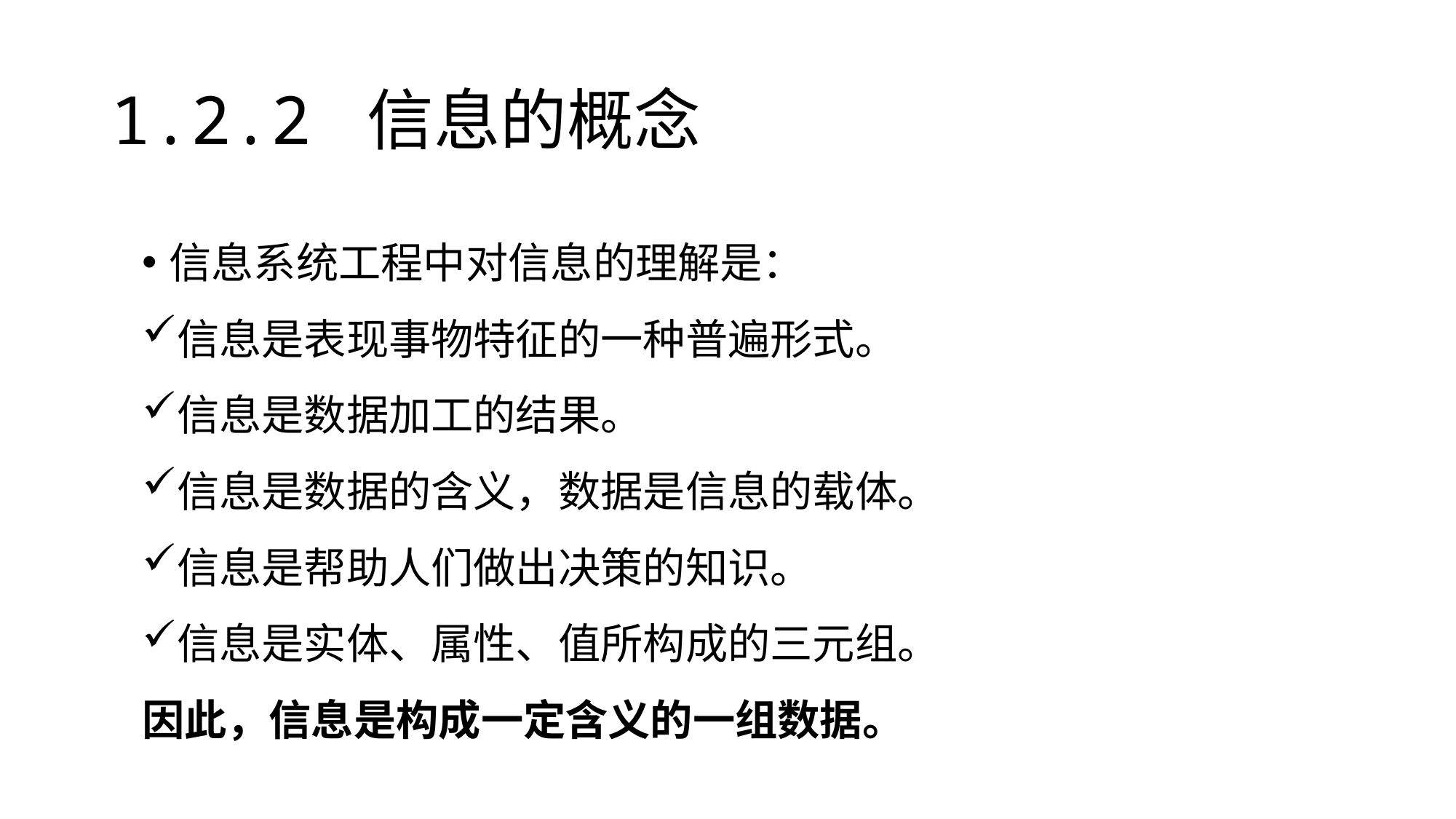

# 1.2.2 信息的概念
信息系统工程中对信息的理解是：
信息是表现事物特征的一种普遍形式。
信息是数据加工的结果。
信息是数据的含义，数据是信息的载体。
信息是帮助人们做出决策的知识。
信息是实体、属性、值所构成的三元组。
因此，信息是构成一定含义的一组数据。